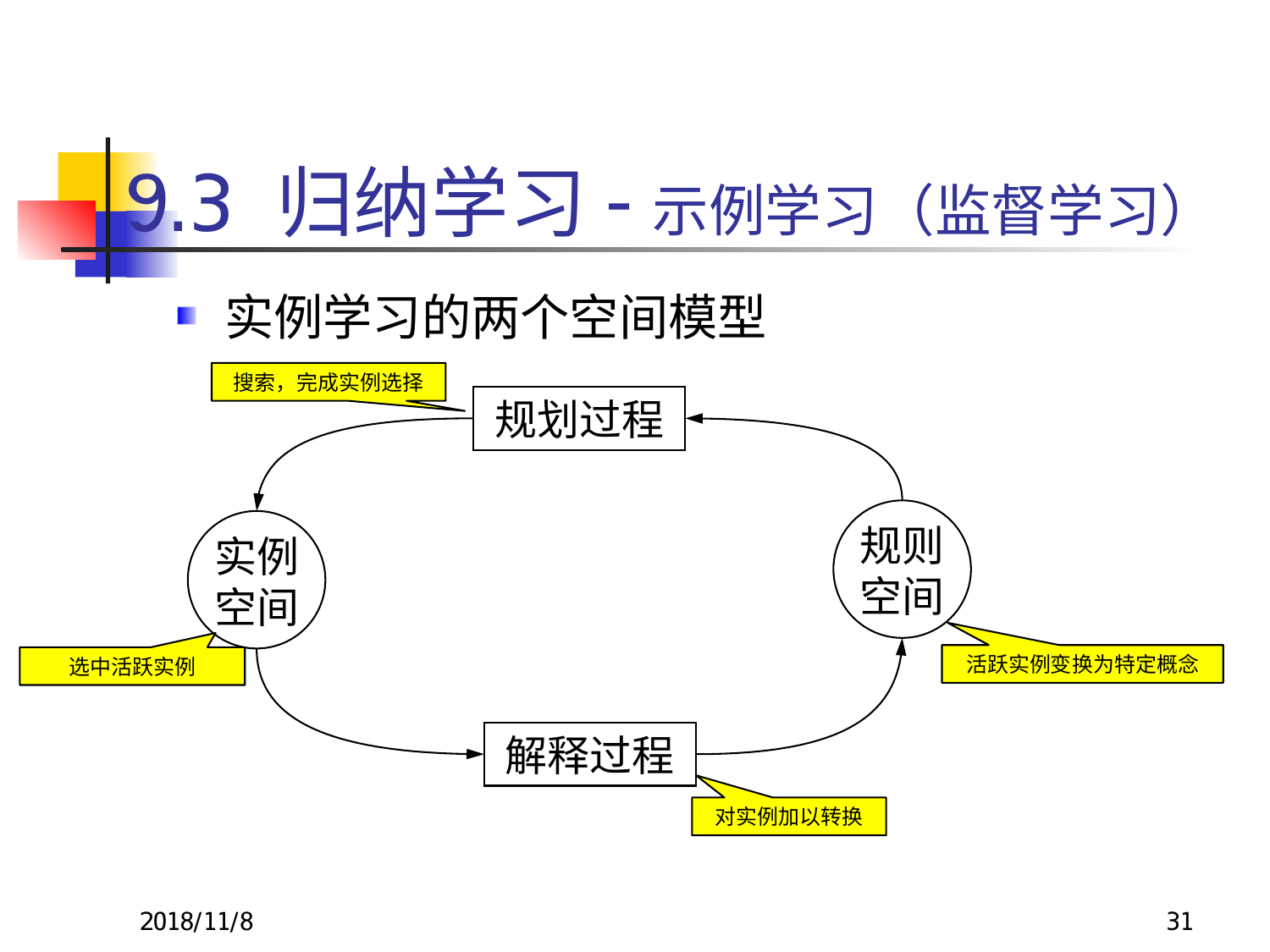

# 9.3 归纳学习-示例学习（监督学习）
实例学习的两个空间模型
搜索，完成实例选择
规划过程

规则空间

实例空间
解释过程
活跃实例变换为特定概念
选中活跃实例
对实例加以转换
2018/11/8
31